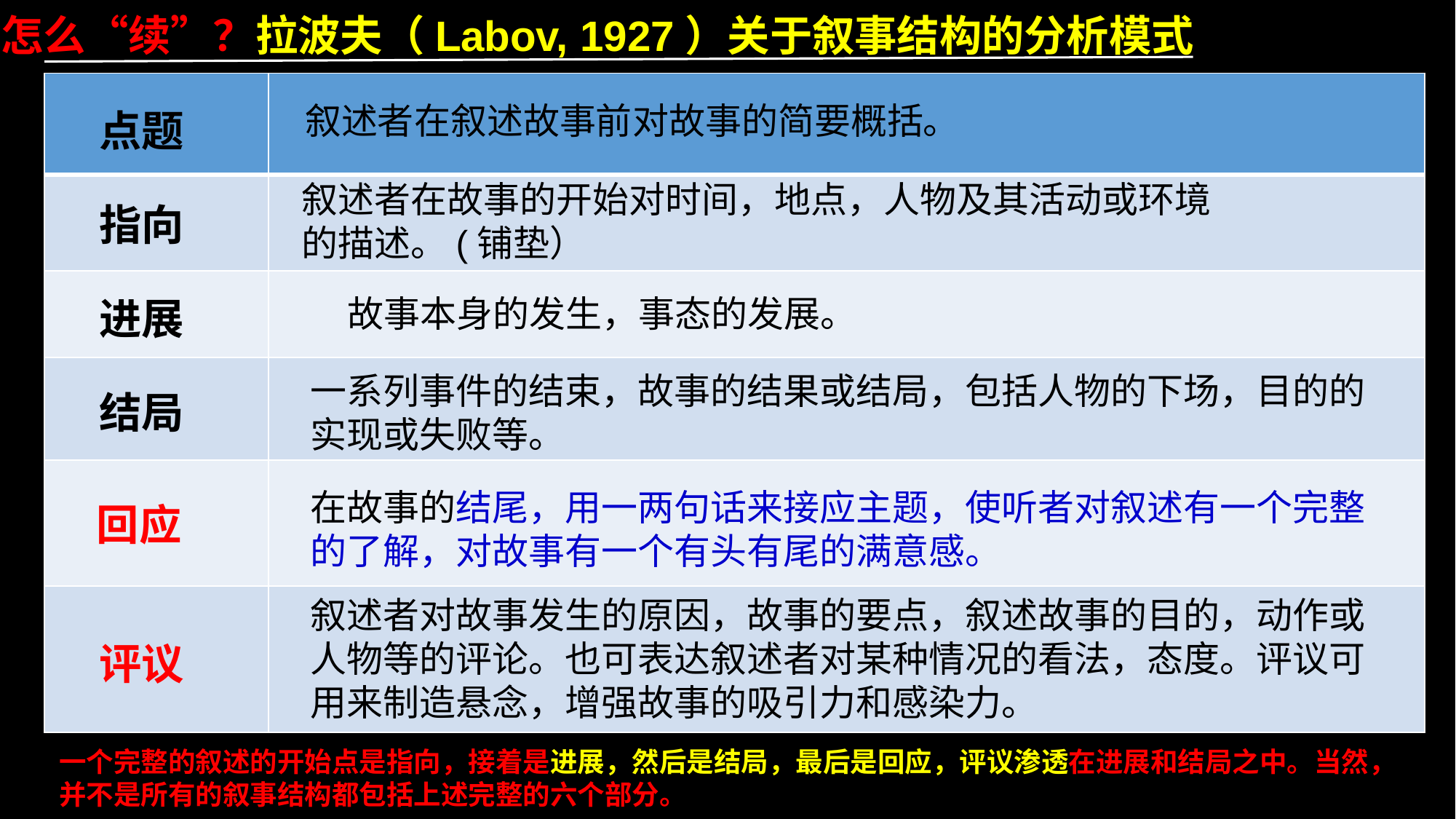

怎么“续”？拉波夫（Labov, 1927）关于叙事结构的分析模式
|  |  |
| --- | --- |
|  |  |
|  |  |
|  |  |
|  |  |
|  |  |
叙述者在叙述故事前对故事的简要概括。
点题
叙述者在故事的开始对时间，地点，人物及其活动或环境
的描述。(铺垫）
指向
故事本身的发生，事态的发展。
进展
一系列事件的结束，故事的结果或结局，包括人物的下场，目的的
实现或失败等。
结局
在故事的结尾，用一两句话来接应主题，使听者对叙述有一个完整
的了解，对故事有一个有头有尾的满意感。
回应
叙述者对故事发生的原因，故事的要点，叙述故事的目的，动作或
人物等的评论。也可表达叙述者对某种情况的看法，态度。评议可
用来制造悬念，增强故事的吸引力和感染力。
评议
一个完整的叙述的开始点是指向，接着是进展，然后是结局，最后是回应，评议渗透在进展和结局之中。当然，
并不是所有的叙事结构都包括上述完整的六个部分。